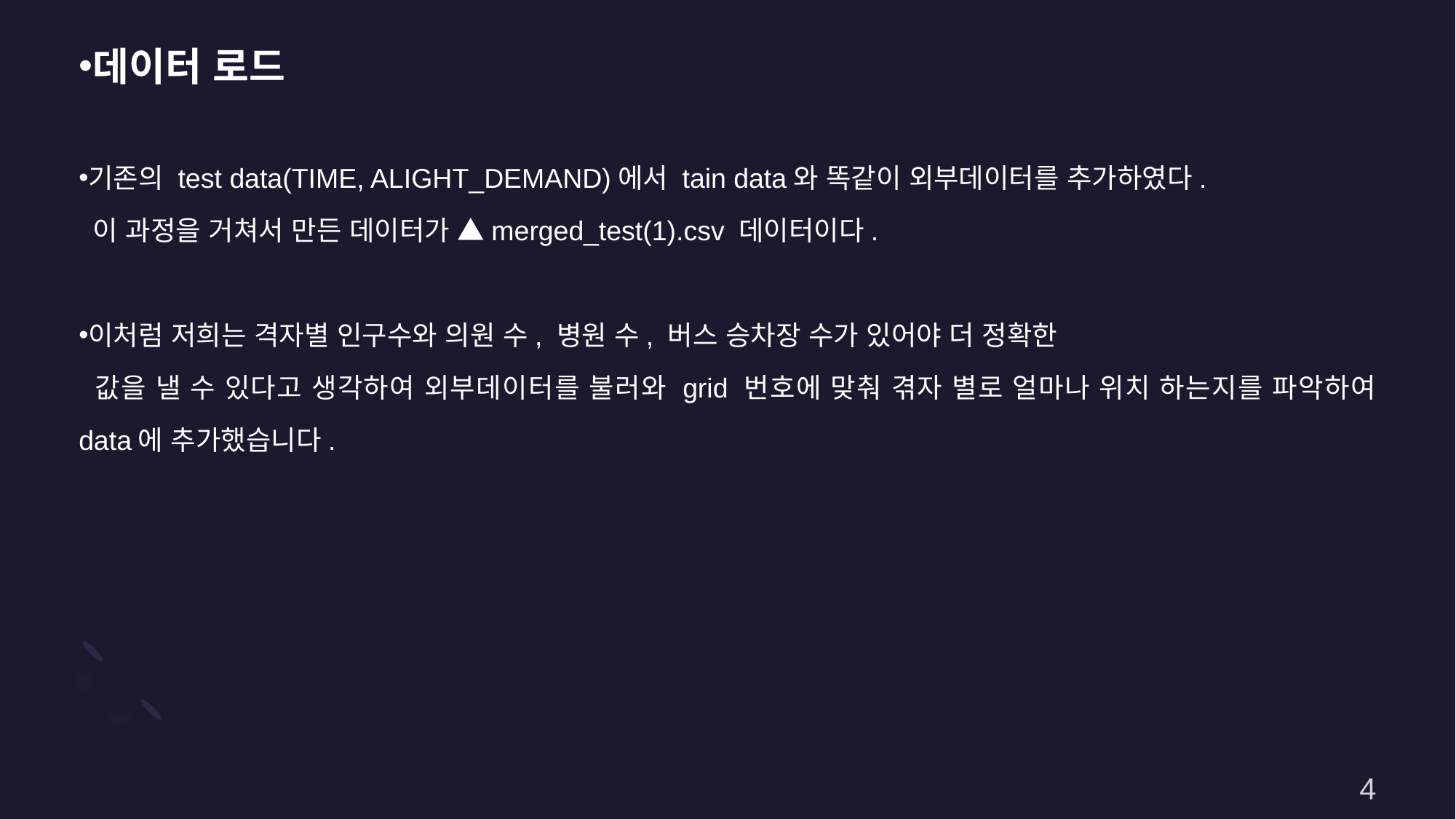

데이터 로드

기존의 test data(TIME, ALIGHT_DEMAND)에서 tain data와 똑같이 외부데이터를 추가하였다.
 이 과정을 거쳐서 만든 데이터가 ▲merged_test(1).csv 데이터이다.

이처럼 저희는 격자별 인구수와 의원 수, 병원 수, 버스 승차장 수가 있어야 더 정확한
 값을 낼 수 있다고 생각하여 외부데이터를 불러와 grid 번호에 맞춰 겪자 별로 얼마나 위치 하는지를 파악하여 data에 추가했습니다.

4